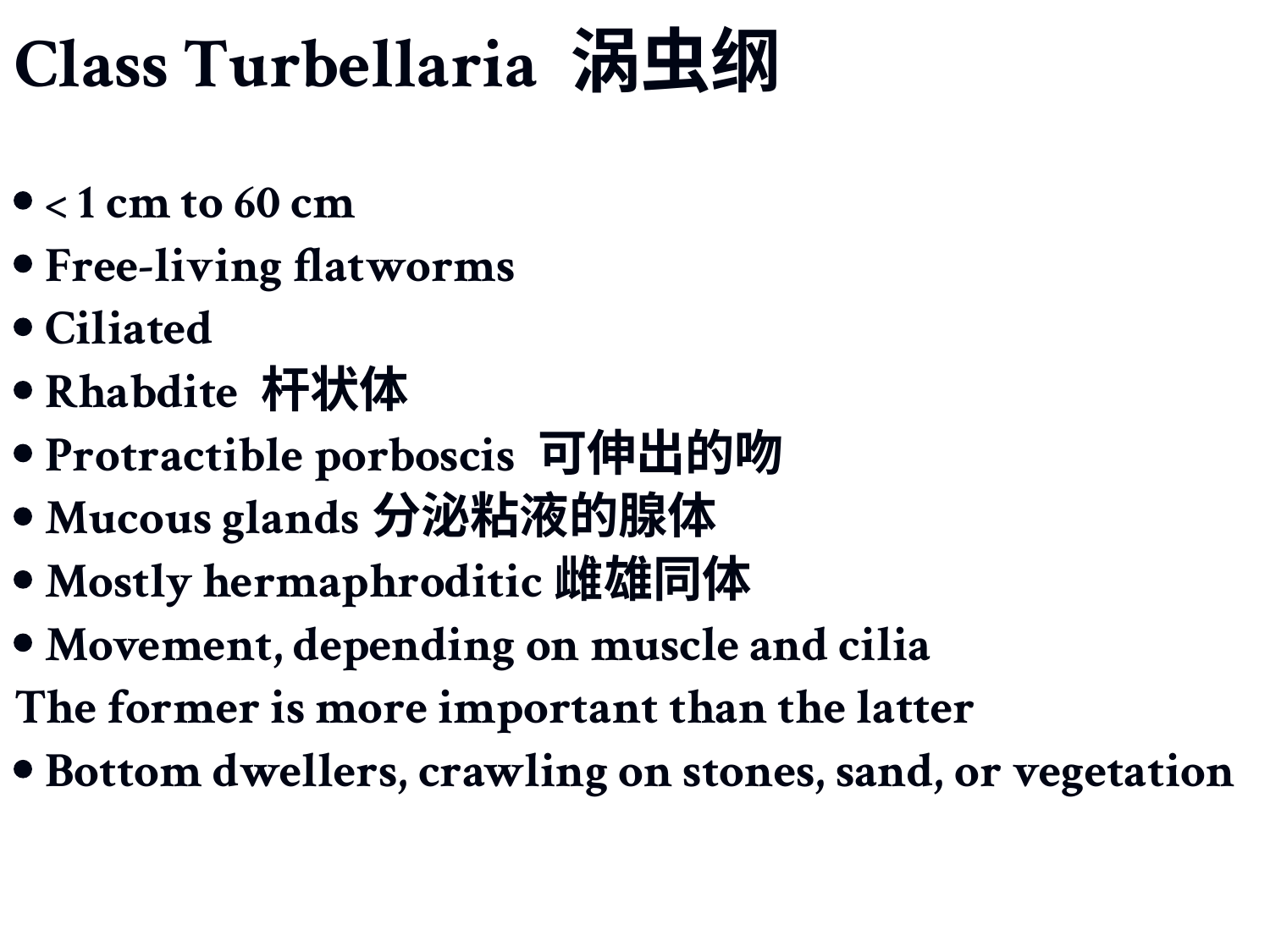

Class Turbellaria 涡虫纲

• < 1 cm to 60 cm
• Free-living flatworms
• Ciliated
• Rhabdite 杆状体
• Protractible porboscis 可伸出的吻
• Mucous glands分泌粘液的腺体
• Mostly hermaphroditic雌雄同体
• Movement, depending on muscle and cilia
The former is more important than the latter
• Bottom dwellers, crawling on stones, sand, or vegetation